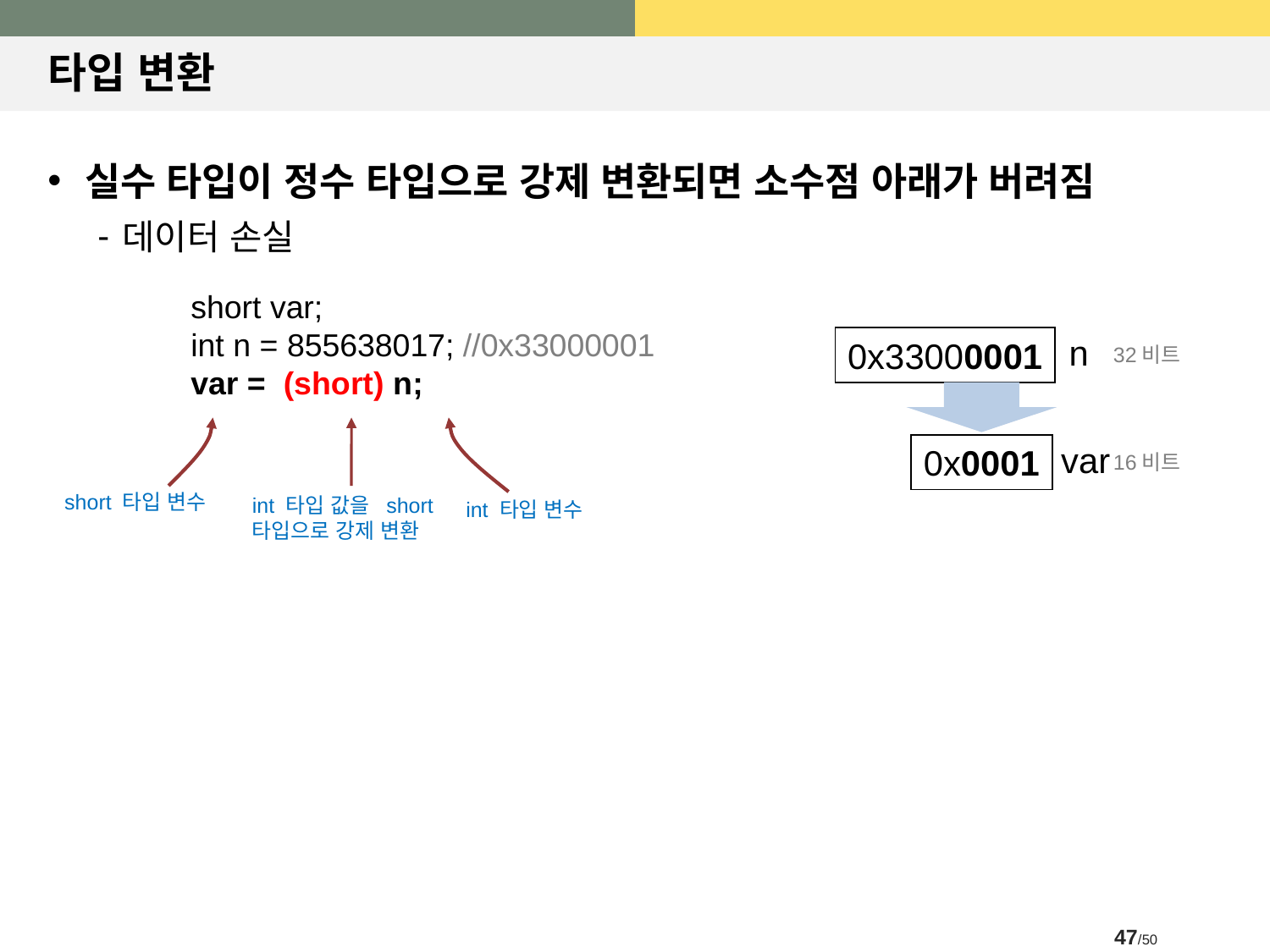

# 타입 변환
실수 타입이 정수 타입으로 강제 변환되면 소수점 아래가 버려짐
데이터 손실

short var;
int n = 855638017; //0x33000001
var =  (short) n;
short 타입 변수
int 타입 값을  short
타입으로 강제 변환
int 타입 변수

n
0x33000001
32비트

var
0x0001
16비트